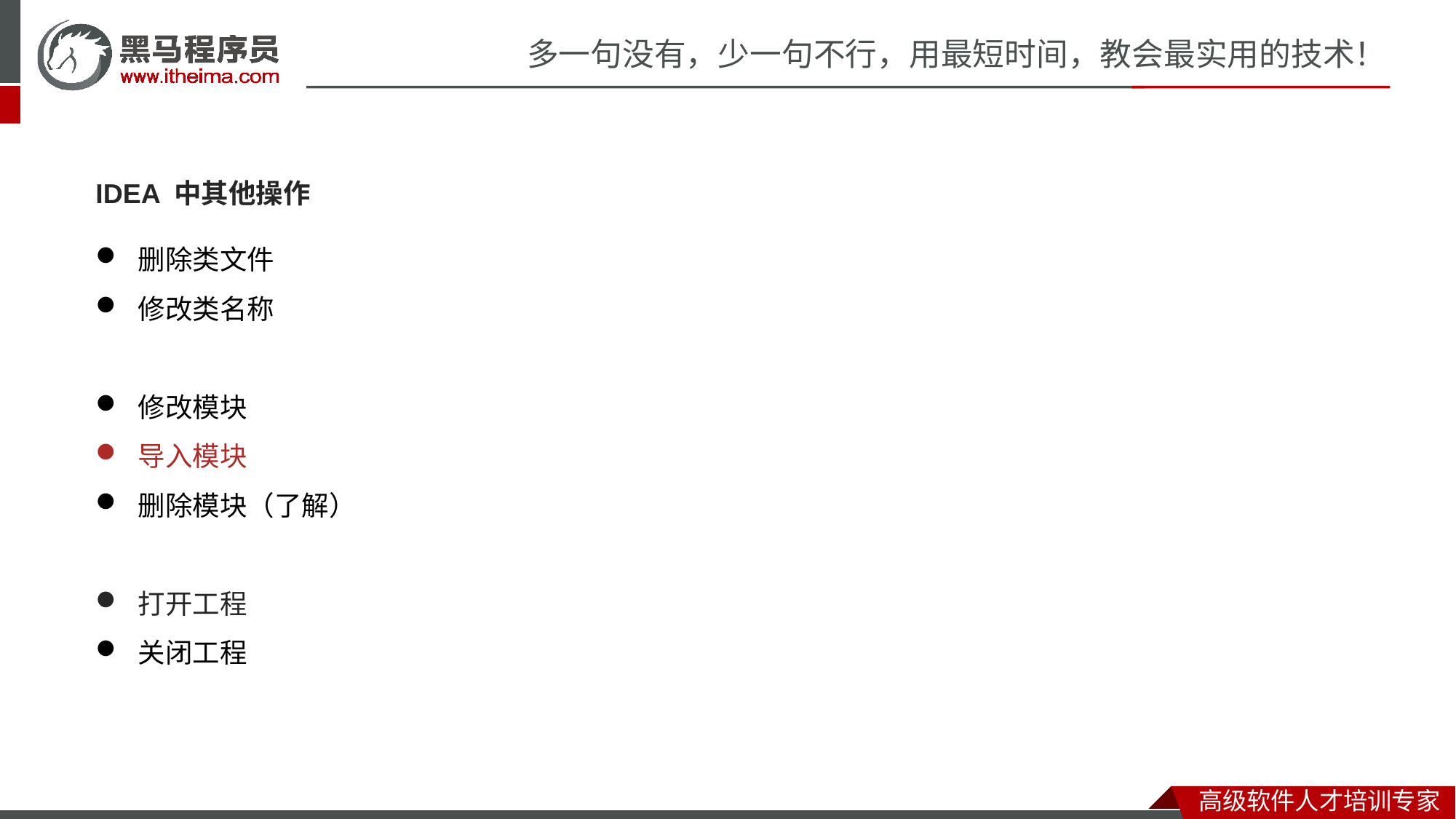

IDEA 中其他操作

删除类文件
修改类名称

修改模块
导入模块
删除模块（了解）

打开工程
关闭工程